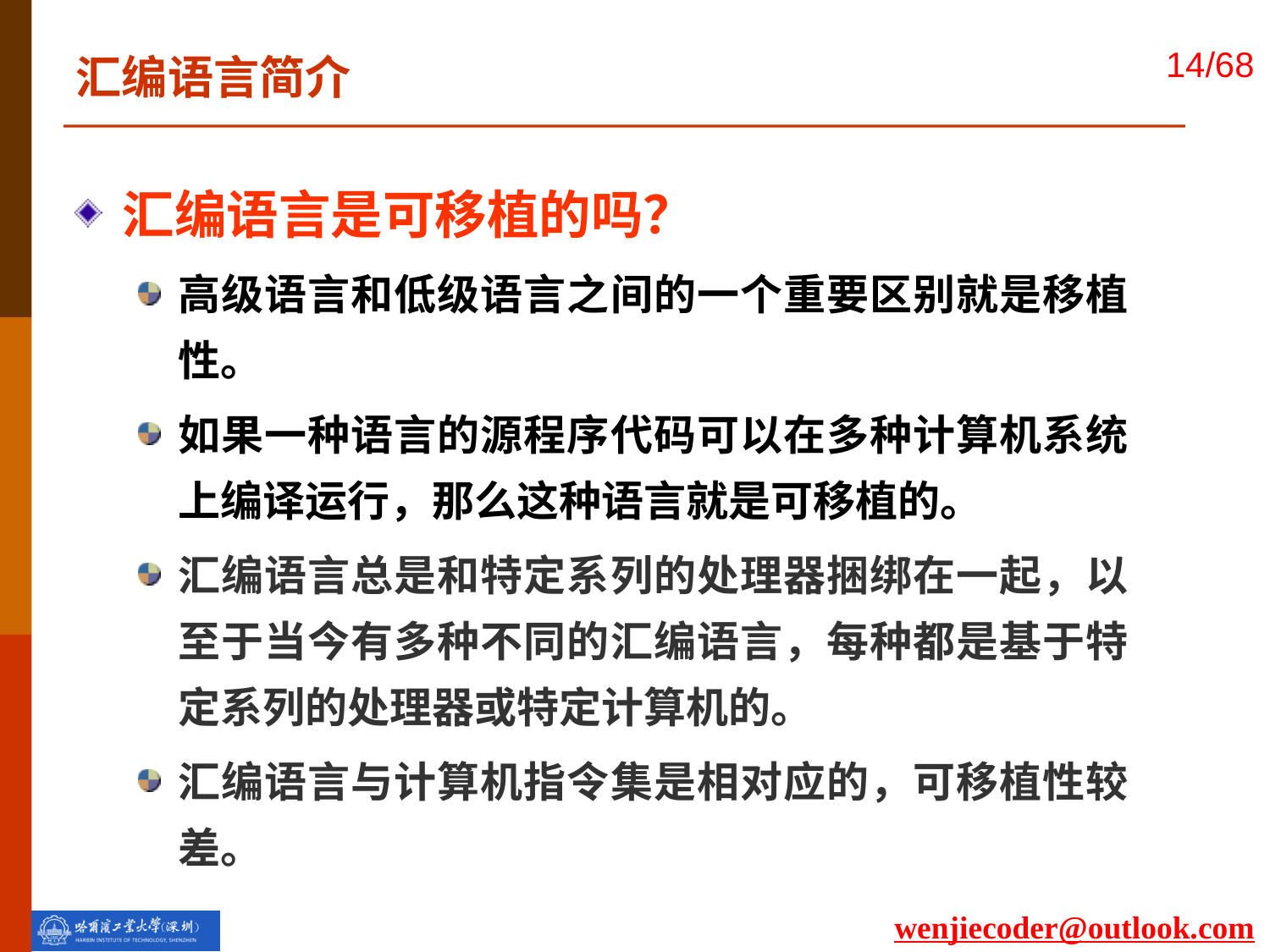

汇编语言简介
汇编语言是可移植的吗？
高级语言和低级语言之间的一个重要区别就是移植性。
如果一种语言的源程序代码可以在多种计算机系统上编译运行，那么这种语言就是可移植的。
汇编语言总是和特定系列的处理器捆绑在一起，以至于当今有多种不同的汇编语言，每种都是基于特定系列的处理器或特定计算机的。
汇编语言与计算机指令集是相对应的，可移植性较差。